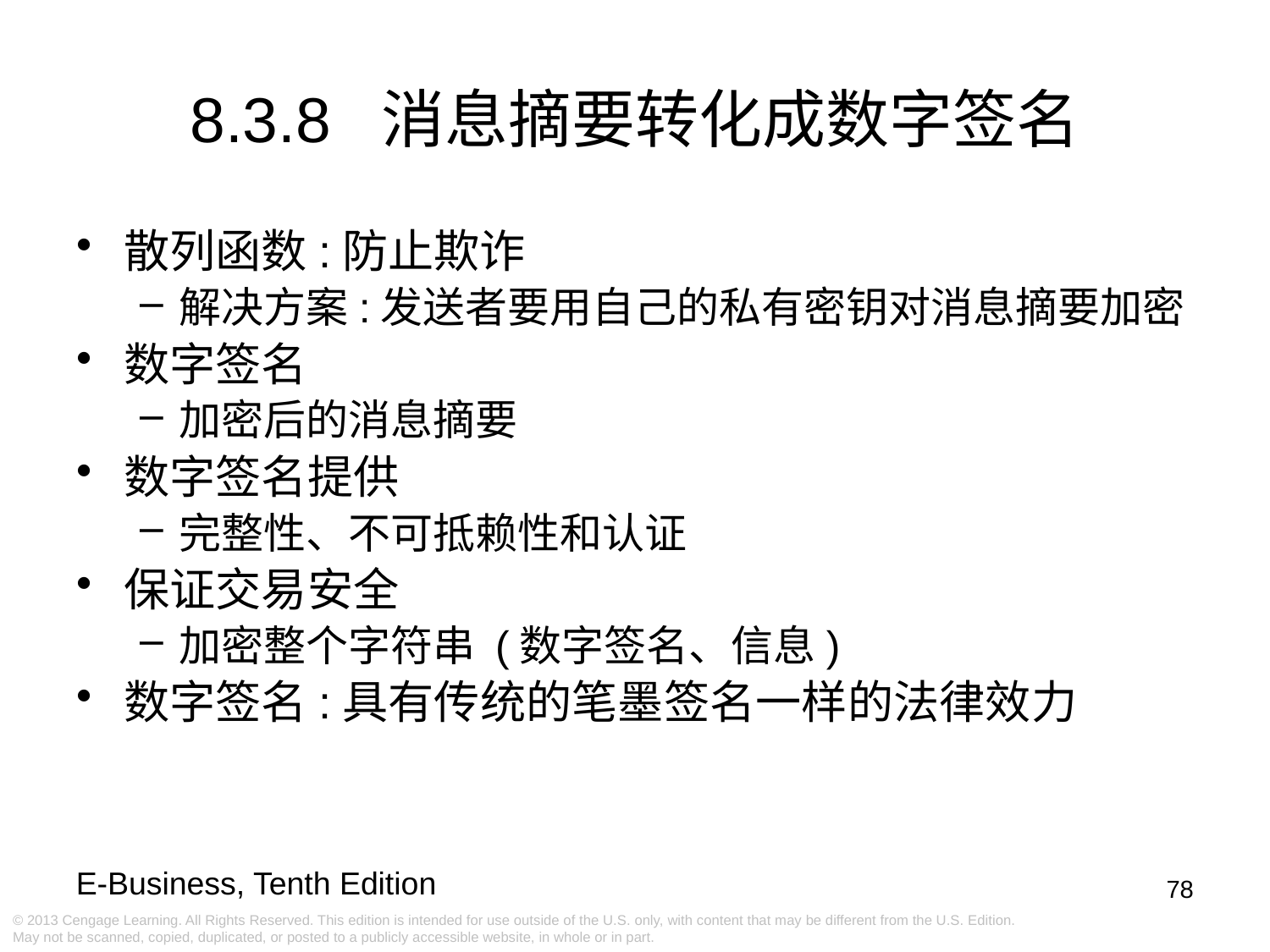

8.3.8  消息摘要转化成数字签名
散列函数:防止欺诈
解决方案:发送者要用自己的私有密钥对消息摘要加密
数字签名
加密后的消息摘要
数字签名提供
完整性、不可抵赖性和认证
保证交易安全
加密整个字符串 (数字签名、信息)
数字签名:具有传统的笔墨签名一样的法律效力
78